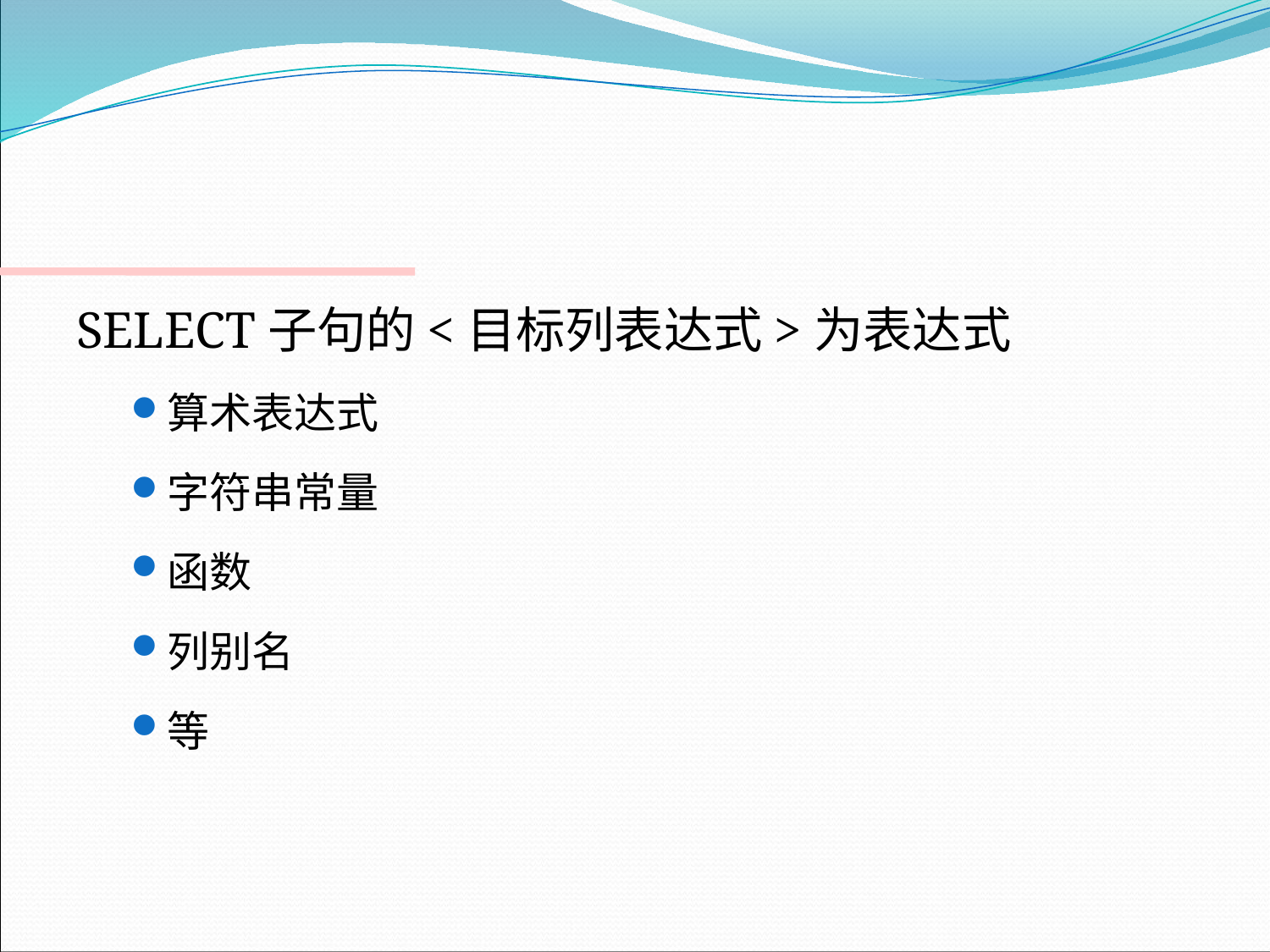

#
SELECT子句的<目标列表达式>为表达式
算术表达式
字符串常量
函数
列别名
等

263